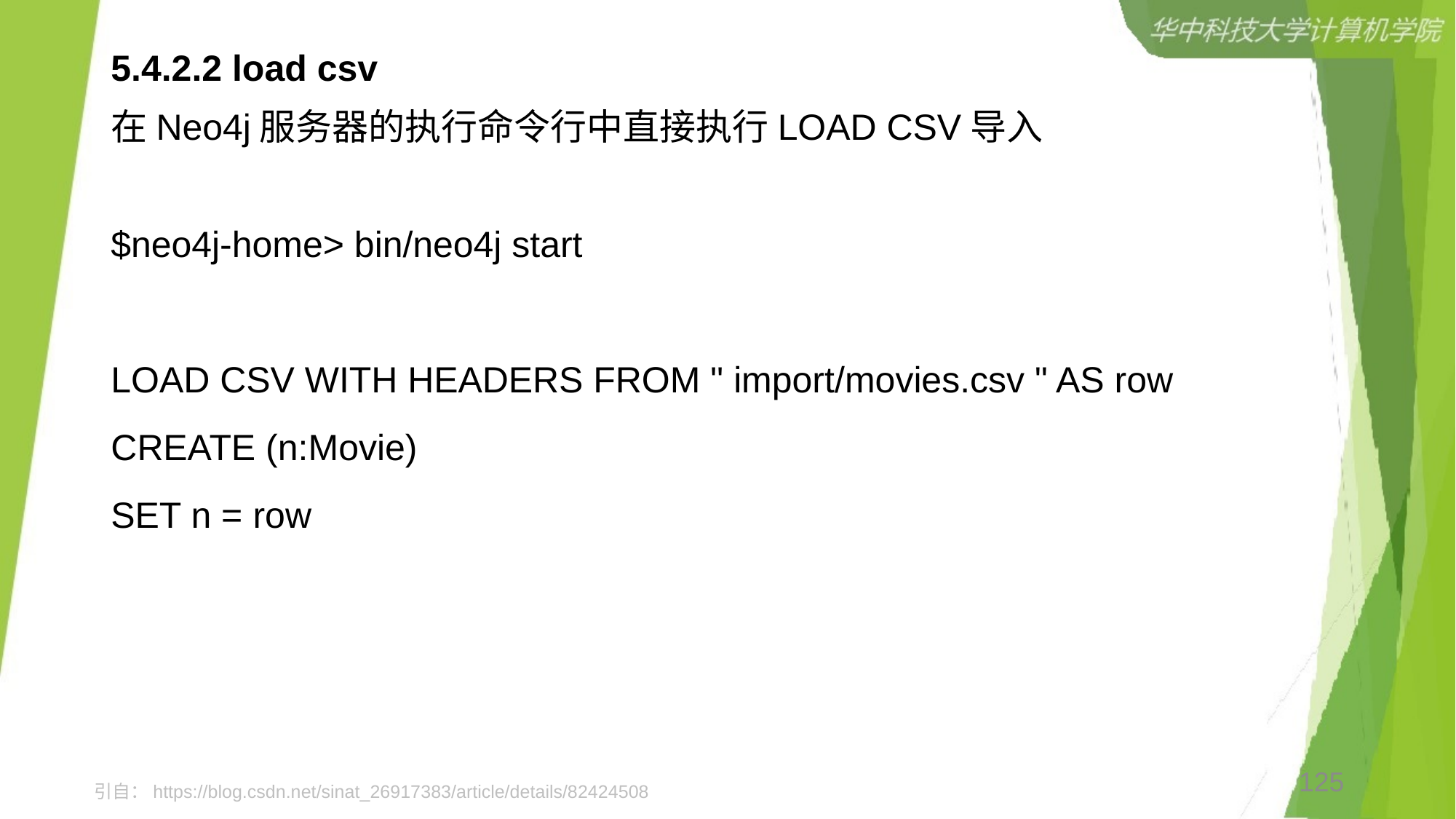

5.4.2.2 load csv
在Neo4j服务器的执行命令行中直接执行LOAD CSV导入

$neo4j-home> bin/neo4j start

LOAD CSV WITH HEADERS FROM " import/movies.csv " AS row
CREATE (n:Movie)
SET n = row

125
引自：https://blog.csdn.net/sinat_26917383/article/details/82424508